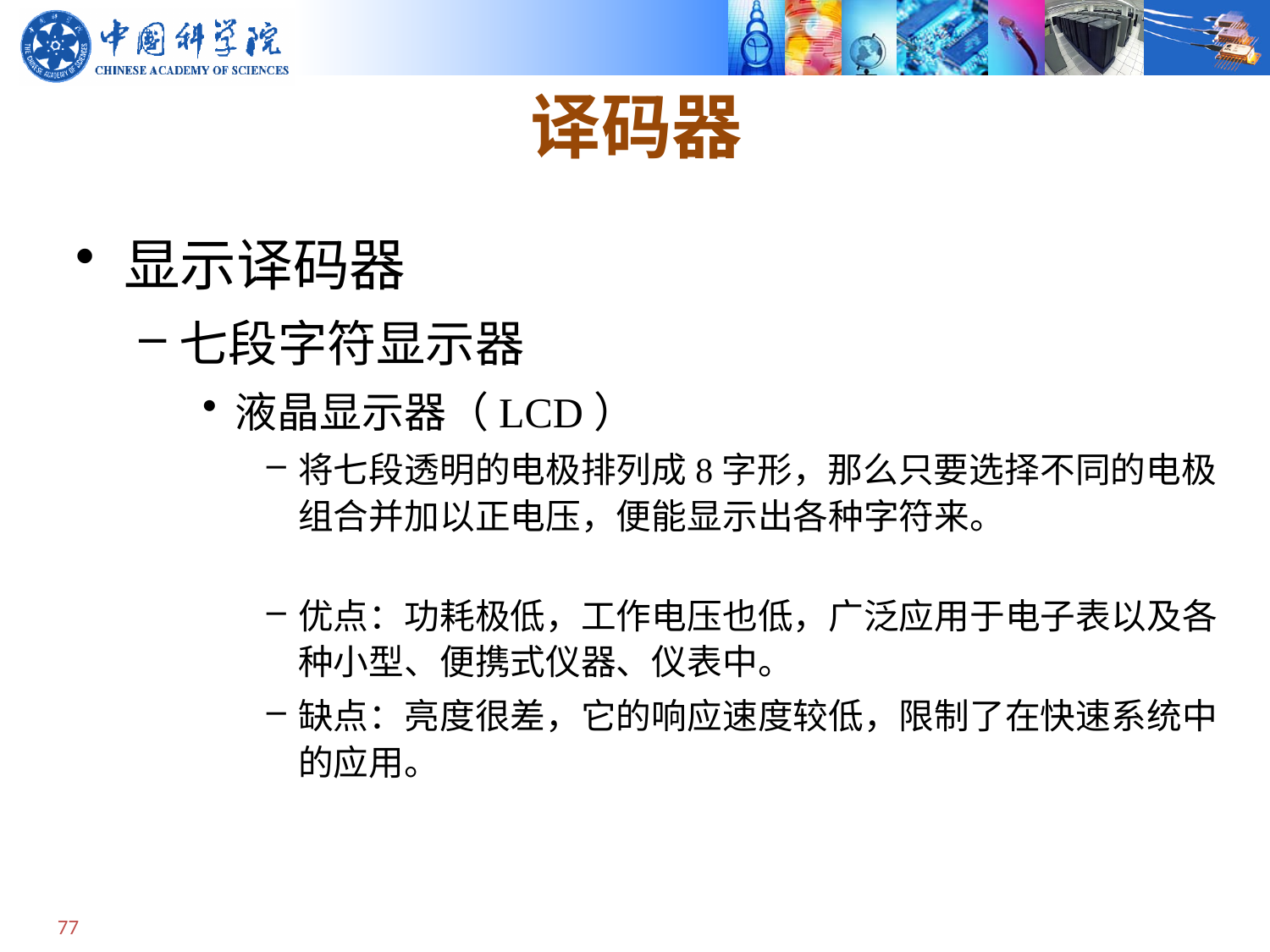

# 译码器
显示译码器
七段字符显示器
液晶显示器（LCD）
将七段透明的电极排列成8字形，那么只要选择不同的电极组合并加以正电压，便能显示出各种字符来。

优点：功耗极低，工作电压也低，广泛应用于电子表以及各种小型、便携式仪器、仪表中。
缺点：亮度很差，它的响应速度较低，限制了在快速系统中的应用。